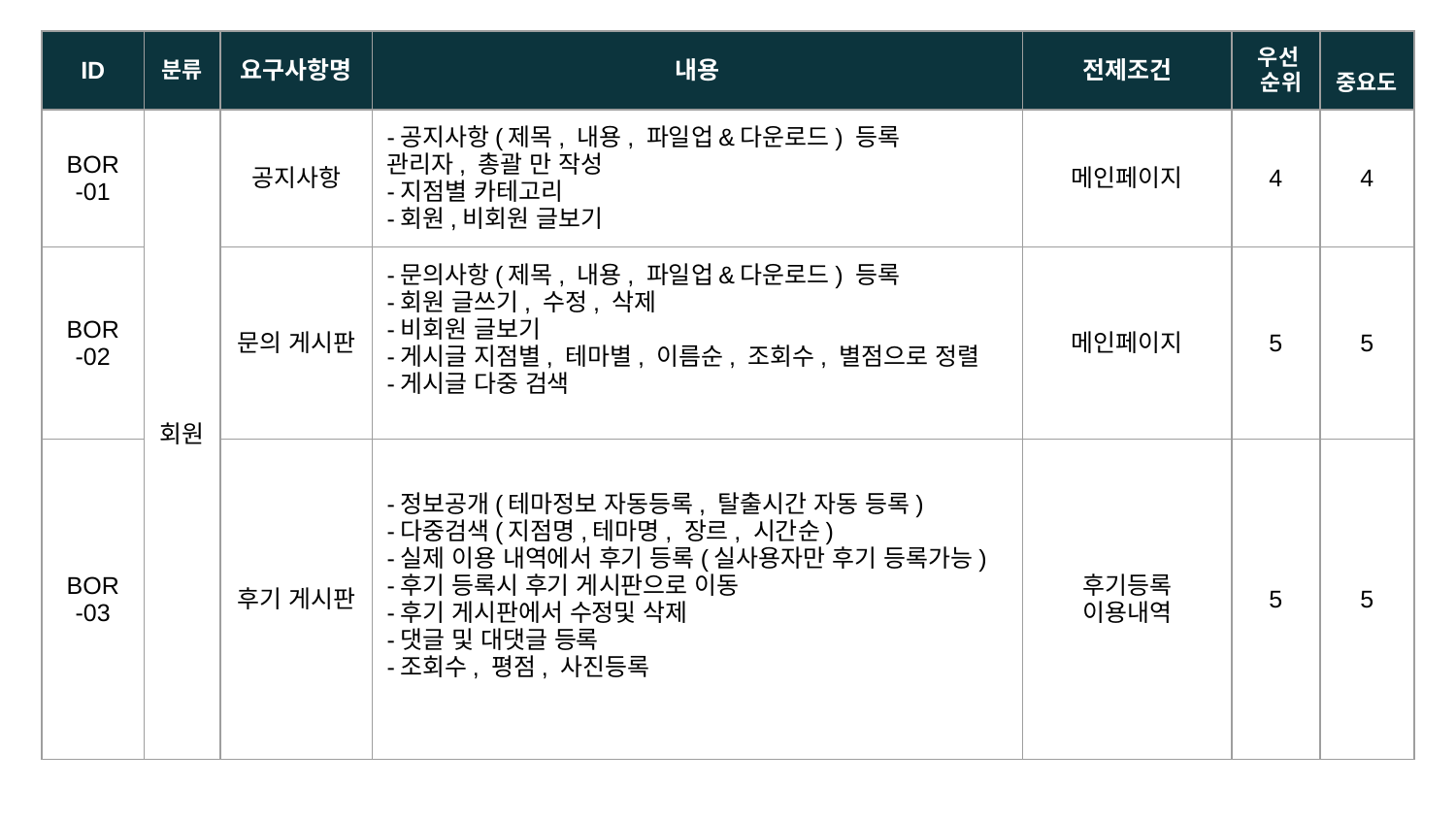

| ID | 분류 | 요구사항명 | 내용 | 전제조건 | 우선 순위 | 중요도 |
| --- | --- | --- | --- | --- | --- | --- |
| BOR -01 | 회원 | 공지사항 | -공지사항(제목, 내용, 파일업&다운로드) 등록 관리자, 총괄 만 작성 -지점별 카테고리 -회원,비회원 글보기 | 메인페이지 | 4 | 4 |
| BOR -02 |  | 문의 게시판 | -문의사항(제목, 내용, 파일업&다운로드) 등록 -회원 글쓰기, 수정, 삭제 -비회원 글보기 -게시글 지점별, 테마별, 이름순, 조회수, 별점으로 정렬 -게시글 다중 검색 | 메인페이지 | 5 | 5 |
| BOR -03 |  | 후기 게시판 | -정보공개(테마정보 자동등록, 탈출시간 자동 등록) -다중검색(지점명,테마명, 장르, 시간순) -실제 이용 내역에서 후기 등록(실사용자만 후기 등록가능) -후기 등록시 후기 게시판으로 이동 -후기 게시판에서 수정및 삭제 -댓글 및 대댓글 등록 -조회수, 평점, 사진등록 | 후기등록 이용내역 | 5 | 5 |